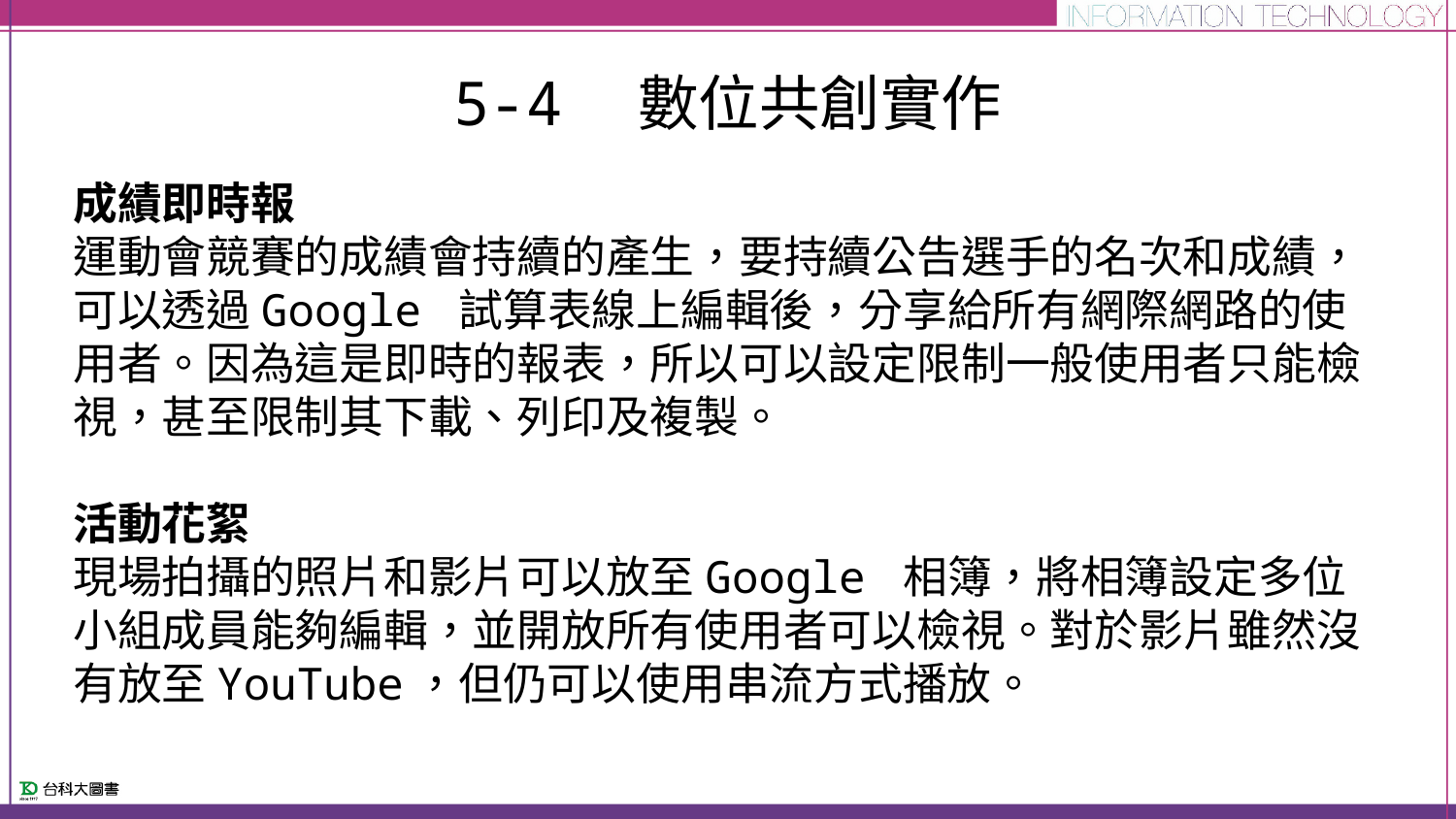

# 5-4　數位共創實作
成績即時報
運動會競賽的成績會持續的產生，要持續公告選手的名次和成績，可以透過Google 試算表線上編輯後，分享給所有網際網路的使用者。因為這是即時的報表，所以可以設定限制一般使用者只能檢視，甚至限制其下載、列印及複製。

活動花絮
現場拍攝的照片和影片可以放至Google 相簿，將相簿設定多位小組成員能夠編輯，並開放所有使用者可以檢視。對於影片雖然沒有放至YouTube，但仍可以使用串流方式播放。